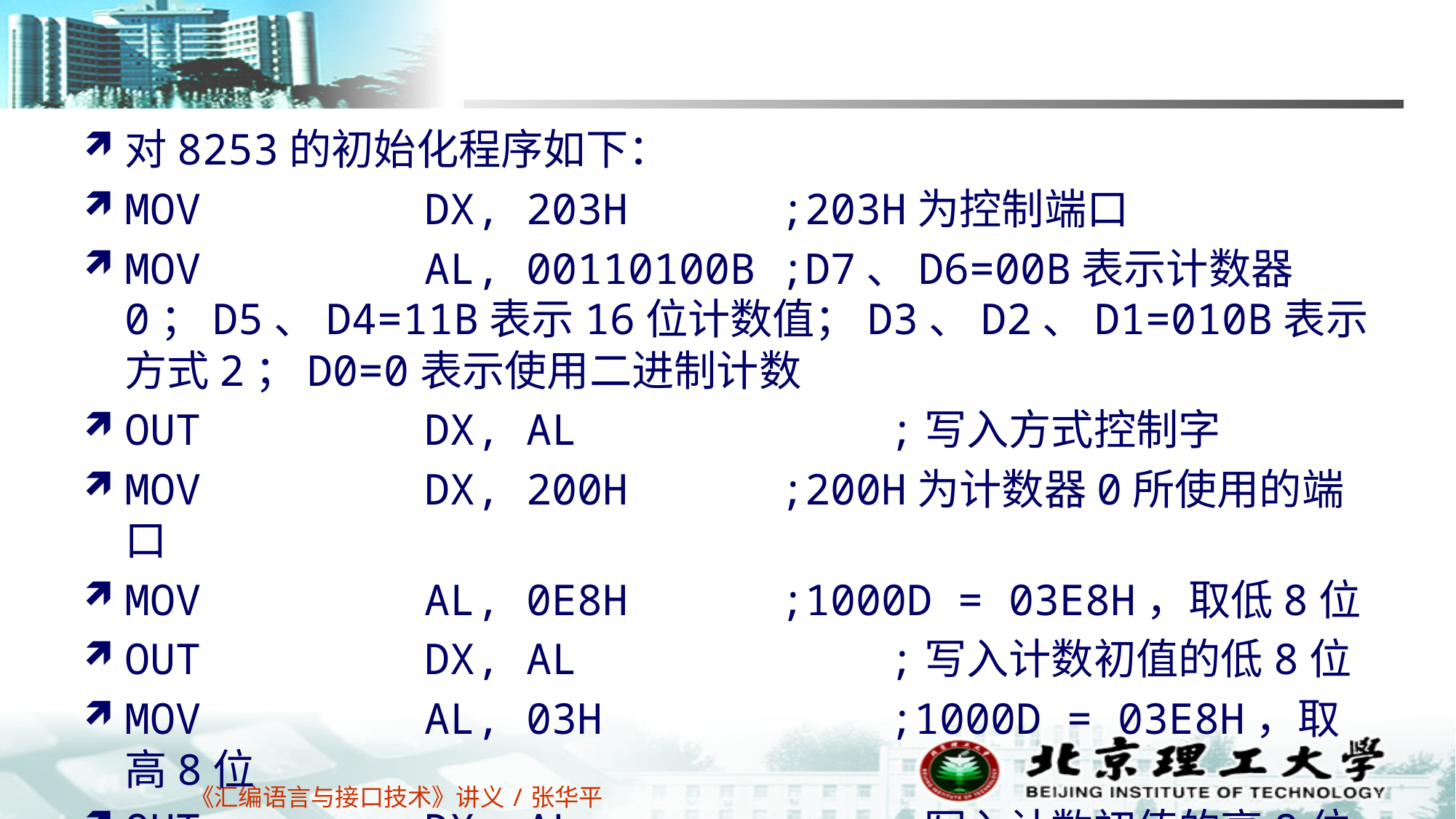

#
对8253的初始化程序如下：
MOV	DX, 203H		;203H为控制端口
MOV	AL, 00110100B	;D7、D6=00B表示计数器0；D5、D4=11B表示16位计数值；D3、D2、D1=010B表示方式2；D0=0表示使用二进制计数
OUT	DX, AL			;写入方式控制字
MOV	DX, 200H		;200H为计数器0所使用的端口
MOV	AL, 0E8H		;1000D = 03E8H，取低8位
OUT	DX, AL			;写入计数初值的低8位
MOV	AL, 03H			;1000D = 03E8H，取高8位
OUT	DX, AL			;写入计数初值的高8位